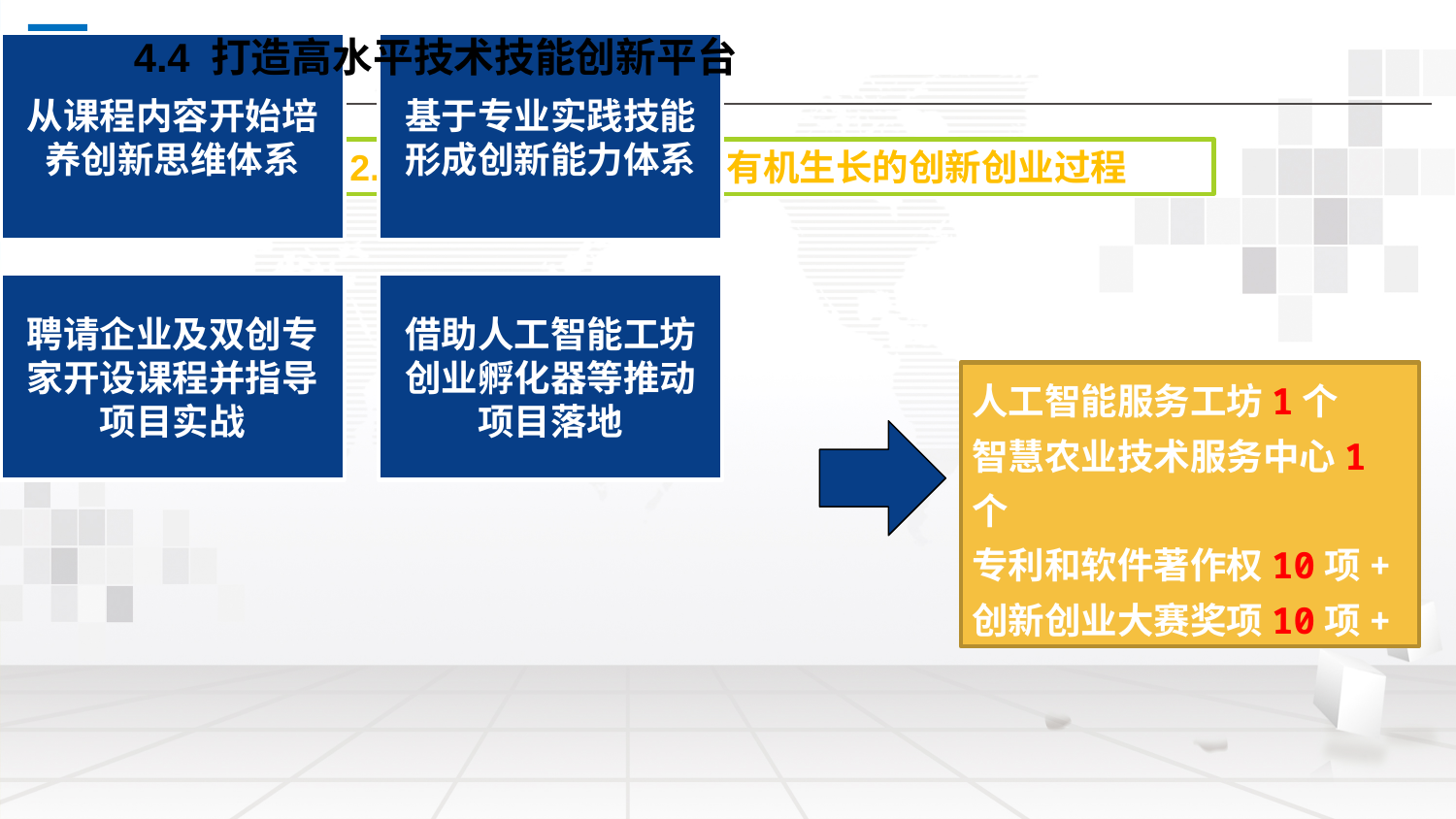

4.4 打造高水平技术技能创新平台
2. 构建深度浸入课程、有机生长的创新创业过程
从课程内容开始培养创新思维体系
基于专业实践技能形成创新能力体系
聘请企业及双创专家开设课程并指导项目实战
借助人工智能工坊创业孵化器等推动项目落地
人工智能服务工坊1个
智慧农业技术服务中心1个
专利和软件著作权10项+
创新创业大赛奖项10项+